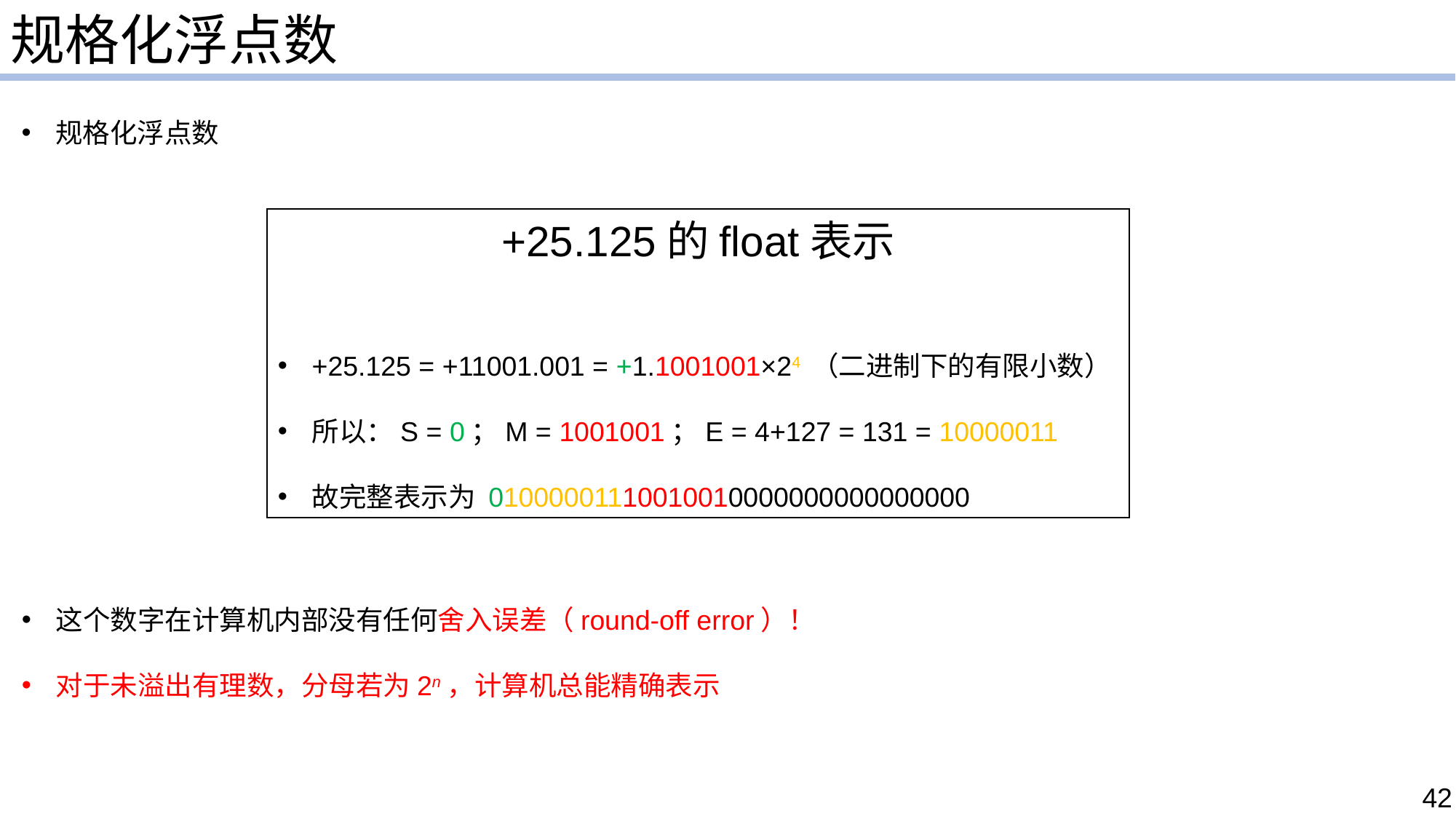

规格化浮点数
规格化浮点数
+25.125的float表示

+25.125 = +11001.001 = +1.1001001×24 （二进制下的有限小数）

所以：S = 0；M = 1001001；E = 4+127 = 131 = 10000011

故完整表示为 01000001110010010000000000000000
这个数字在计算机内部没有任何舍入误差（round-off error）！

对于未溢出有理数，分母若为2n，计算机总能精确表示
42